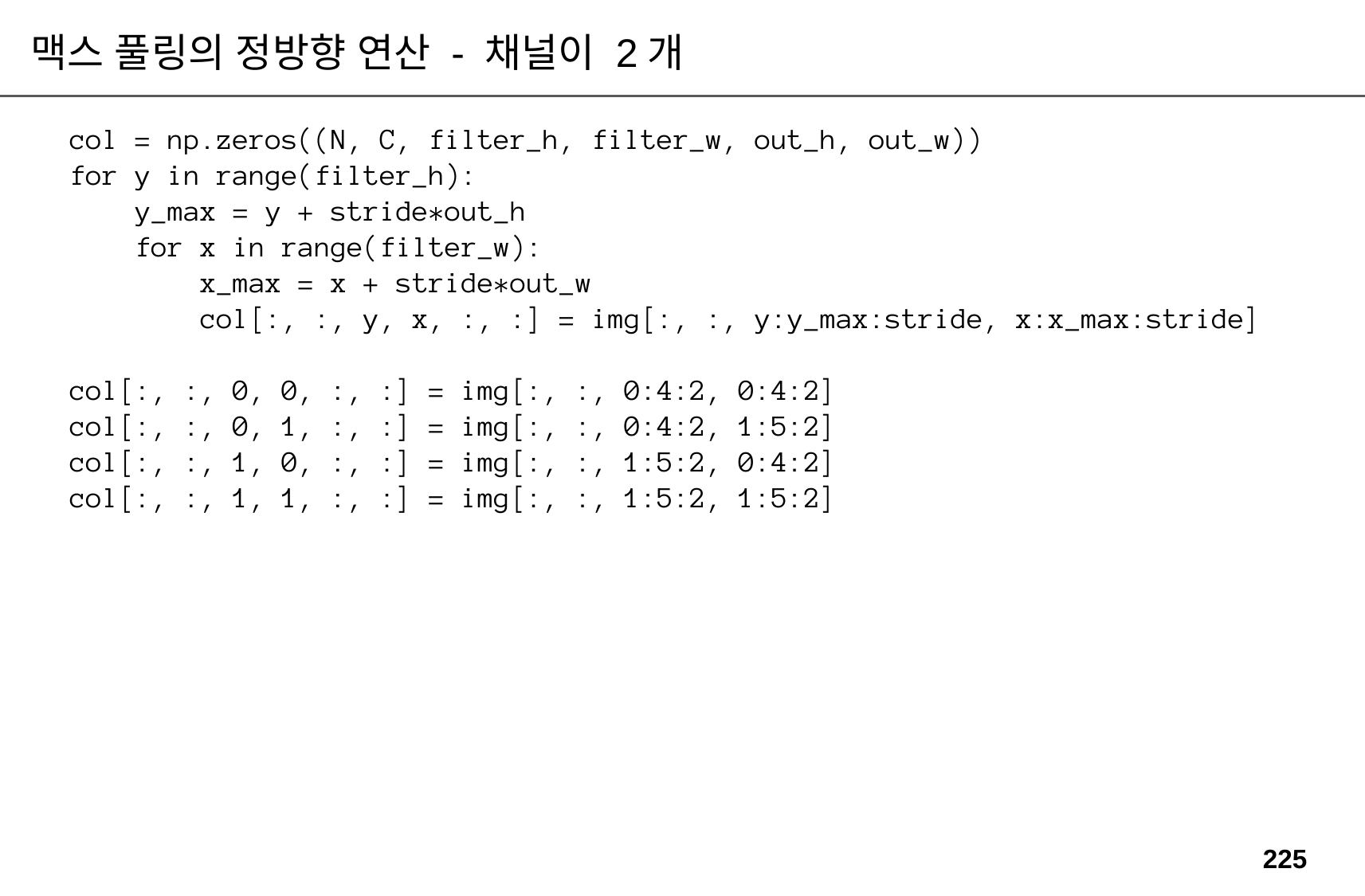

맥스 풀링의 정방향 연산 - 채널이 2개
col = np.zeros((N, C, filter_h, filter_w, out_h, out_w))
for y in range(filter_h):
    y_max = y + stride*out_h
    for x in range(filter_w):
        x_max = x + stride*out_w
        col[:, :, y, x, :, :] = img[:, :, y:y_max:stride, x:x_max:stride]

col[:, :, 0, 0, :, :] = img[:, :, 0:4:2, 0:4:2]
col[:, :, 0, 1, :, :] = img[:, :, 0:4:2, 1:5:2]
col[:, :, 1, 0, :, :] = img[:, :, 1:5:2, 0:4:2]
col[:, :, 1, 1, :, :] = img[:, :, 1:5:2, 1:5:2]